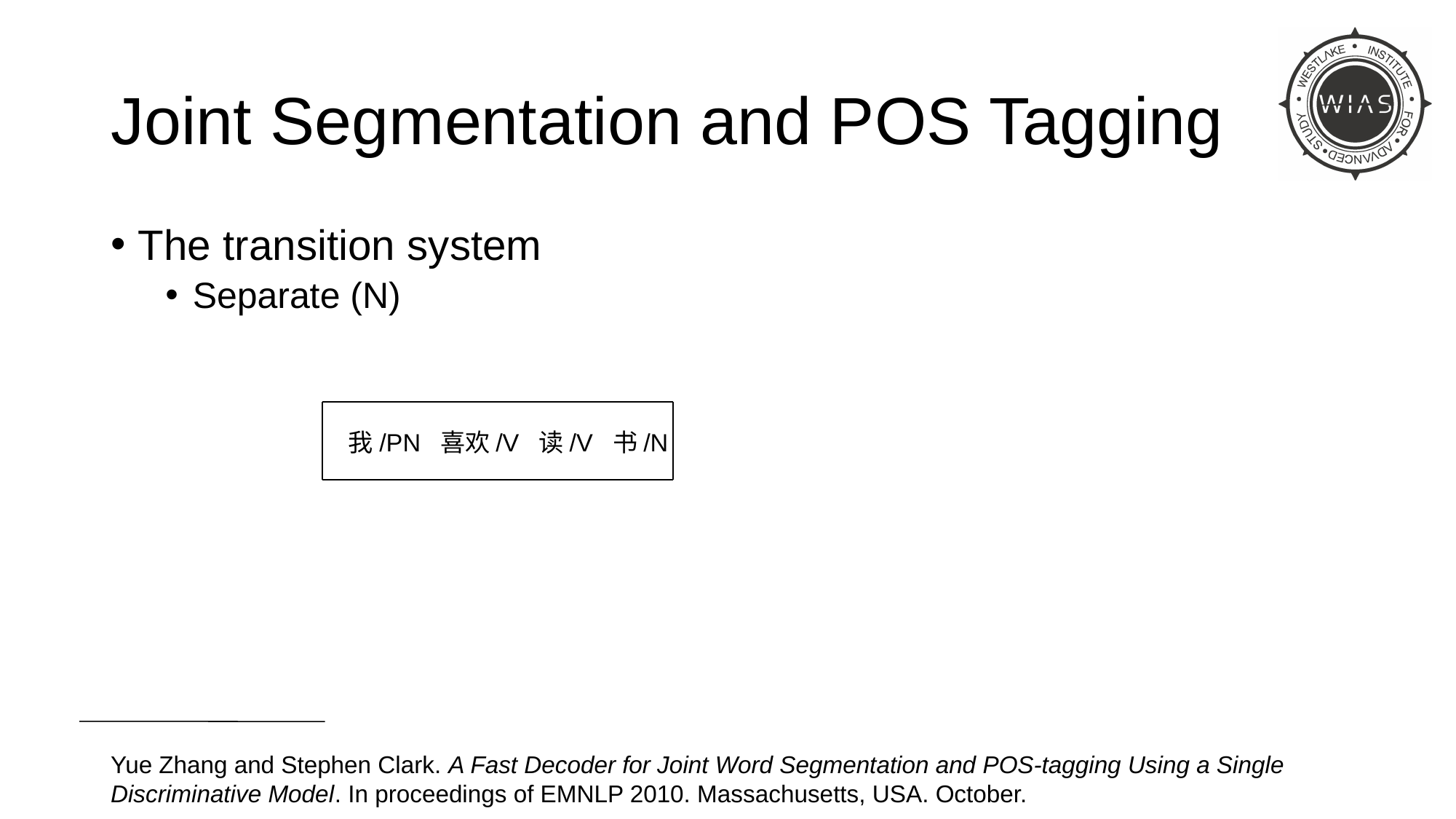

# Joint Segmentation and POS Tagging
The transition system
Separate (N)
我/PN  喜欢/V  读/V  书/N

Yue Zhang and Stephen Clark. A Fast Decoder for Joint Word Segmentation and POS-tagging Using a Single Discriminative Model. In proceedings of EMNLP 2010. Massachusetts, USA. October.